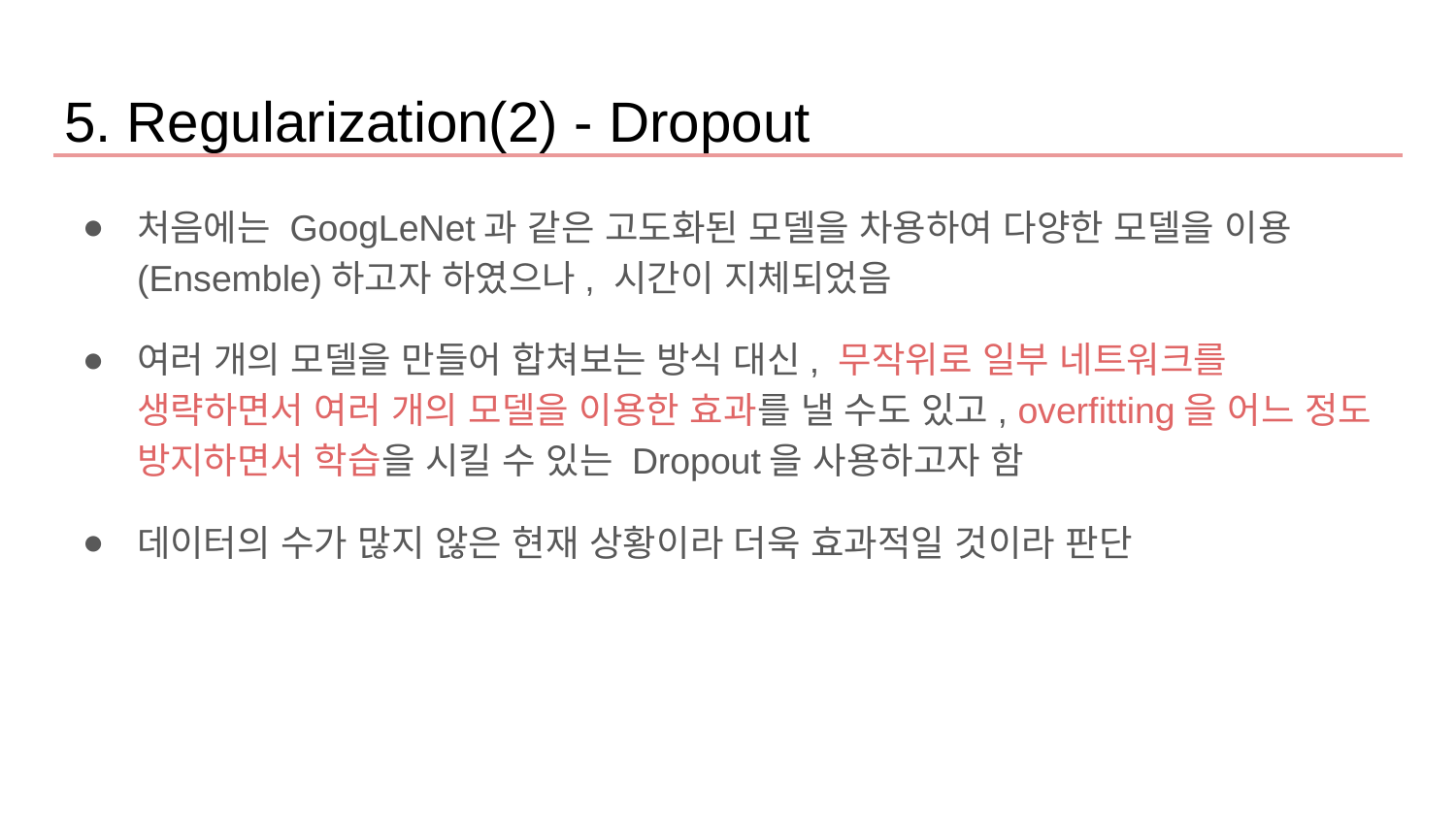

5. Regularization(2) - Dropout
처음에는 GoogLeNet과 같은 고도화된 모델을 차용하여 다양한 모델을 이용(Ensemble)하고자 하였으나, 시간이 지체되었음
여러 개의 모델을 만들어 합쳐보는 방식 대신, 무작위로 일부 네트워크를 생략하면서 여러 개의 모델을 이용한 효과를 낼 수도 있고, overfitting을 어느 정도 방지하면서 학습을 시킬 수 있는 Dropout을 사용하고자 함
데이터의 수가 많지 않은 현재 상황이라 더욱 효과적일 것이라 판단